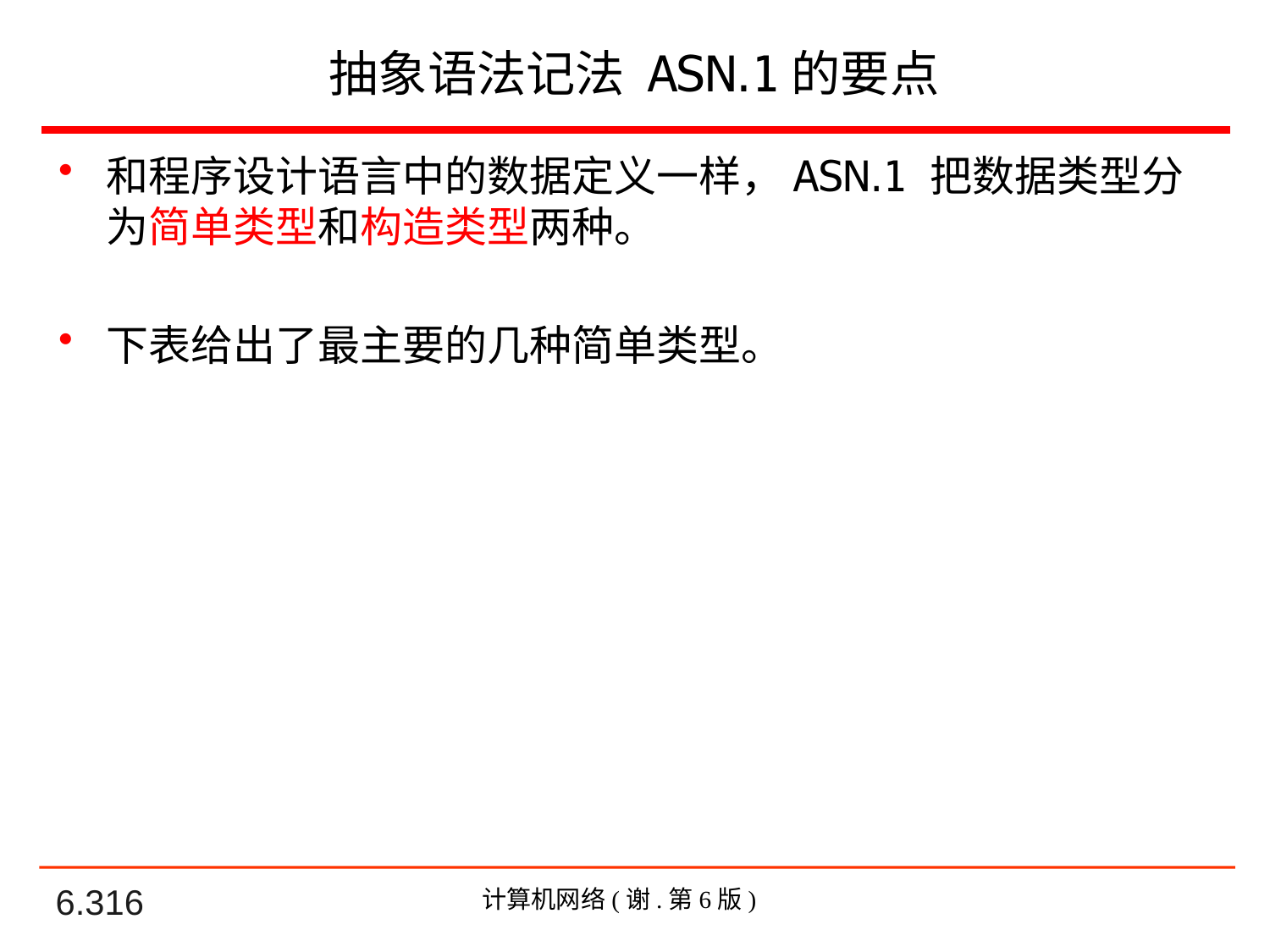

# 抽象语法记法 ASN.1的要点
和程序设计语言中的数据定义一样，ASN.1 把数据类型分为简单类型和构造类型两种。

下表给出了最主要的几种简单类型。